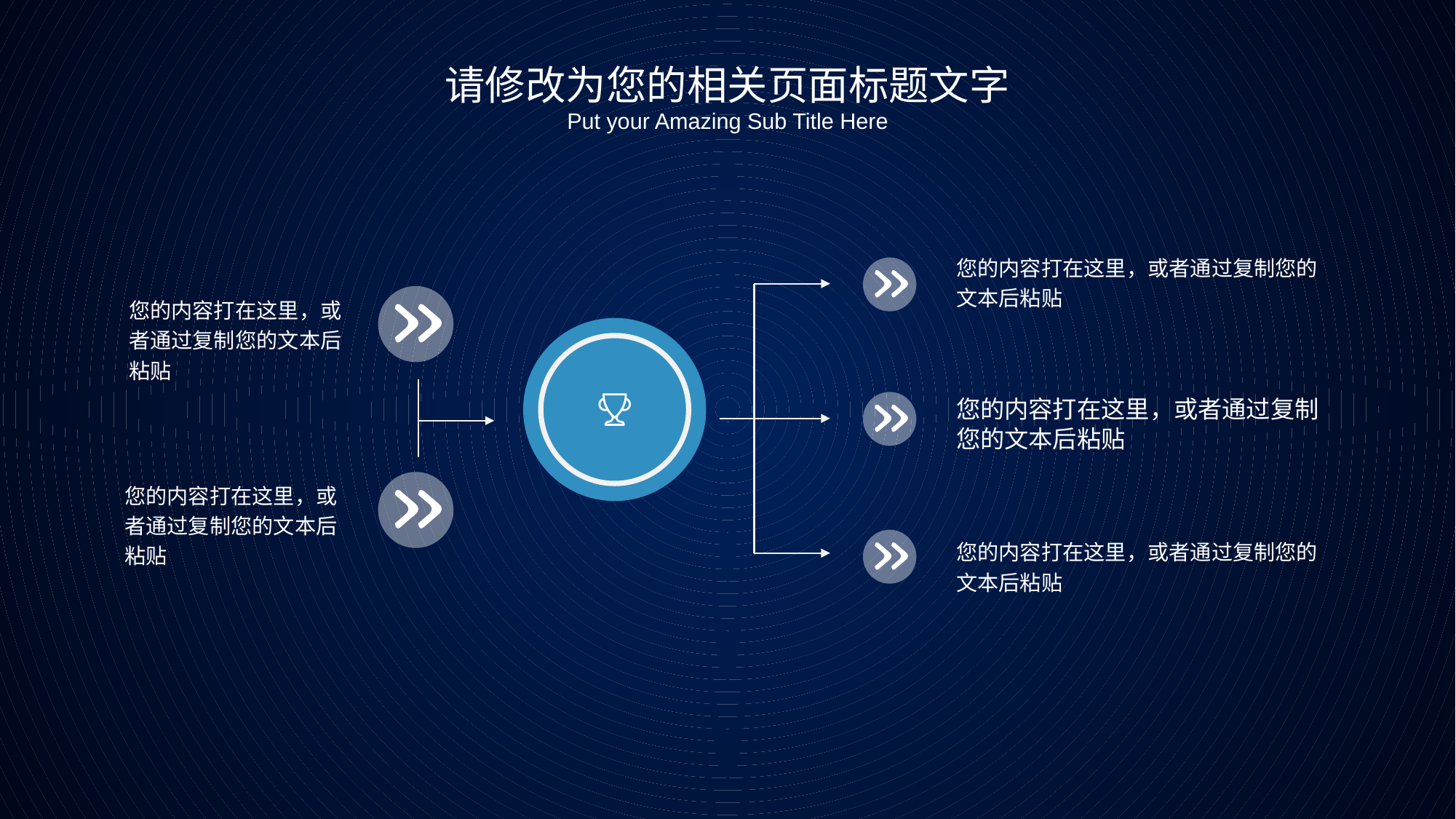

请修改为您的相关页面标题文字
Put your Amazing Sub Title Here
您的内容打在这里，或者通过复制您的文本后粘贴

您的内容打在这里，或者通过复制您的文本后粘贴

您的内容打在这里，或者通过复制您的文本后粘贴

您的内容打在这里，或者通过复制您的文本后粘贴
您的内容打在这里，或者通过复制您的文本后粘贴